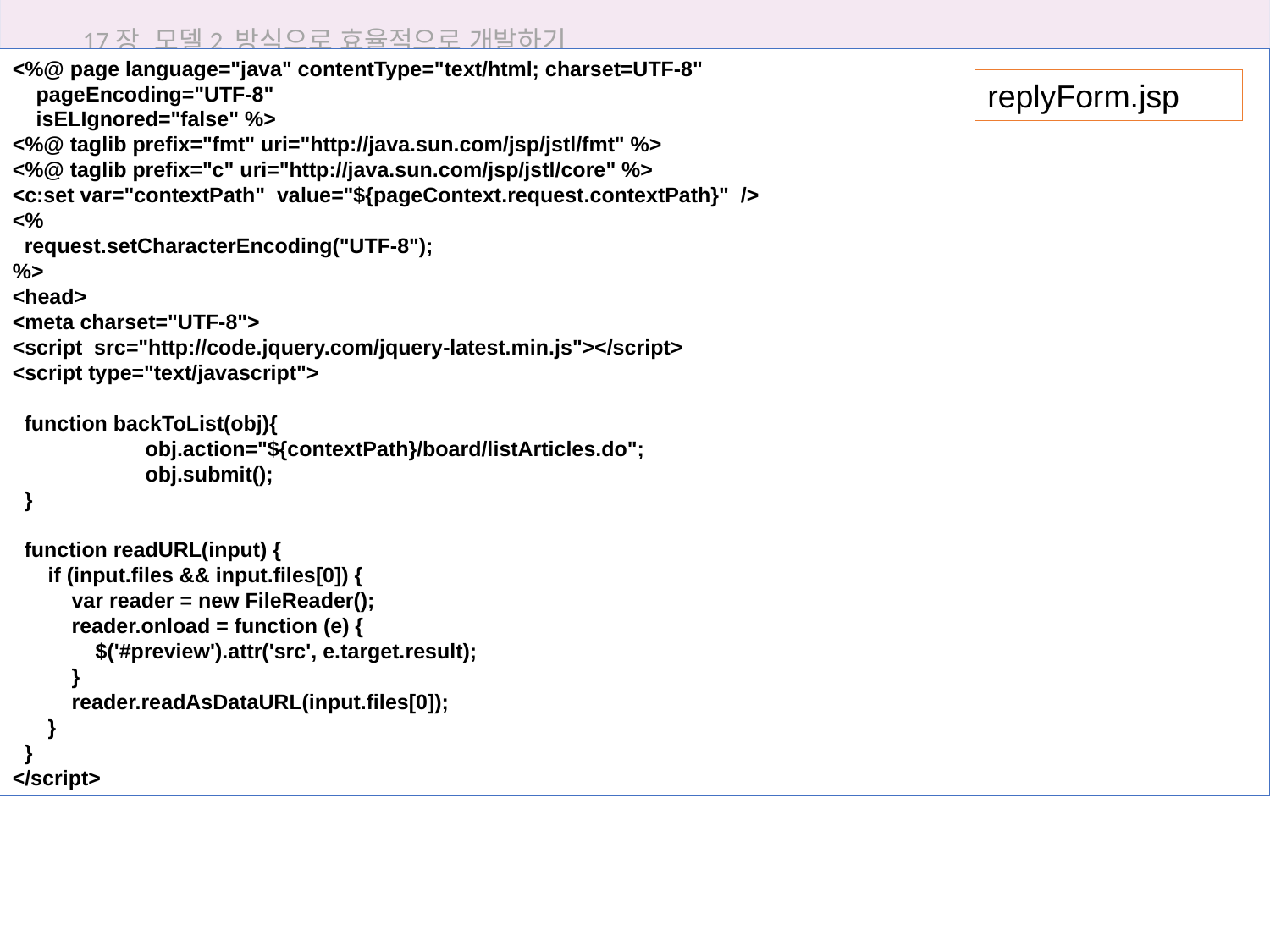

17장  모델2 방식으로 효율적으로 개발하기
<%@ page language="java" contentType="text/html; charset=UTF-8"
    pageEncoding="UTF-8"
    isELIgnored="false" %>
<%@ taglib prefix="fmt" uri="http://java.sun.com/jsp/jstl/fmt" %>
<%@ taglib prefix="c" uri="http://java.sun.com/jsp/jstl/core" %>
<c:set var="contextPath"  value="${pageContext.request.contextPath}"  />
<%
  request.setCharacterEncoding("UTF-8");
%>
<head>
<meta charset="UTF-8">
<script  src="http://code.jquery.com/jquery-latest.min.js"></script>
<script type="text/javascript">

  function backToList(obj){
	 obj.action="${contextPath}/board/listArticles.do";
	 obj.submit();
  }

  function readURL(input) {
      if (input.files && input.files[0]) {
          var reader = new FileReader();
          reader.onload = function (e) {
              $('#preview').attr('src', e.target.result);
          }
          reader.readAsDataURL(input.files[0]);
      }
  }
</script>
replyForm.jsp